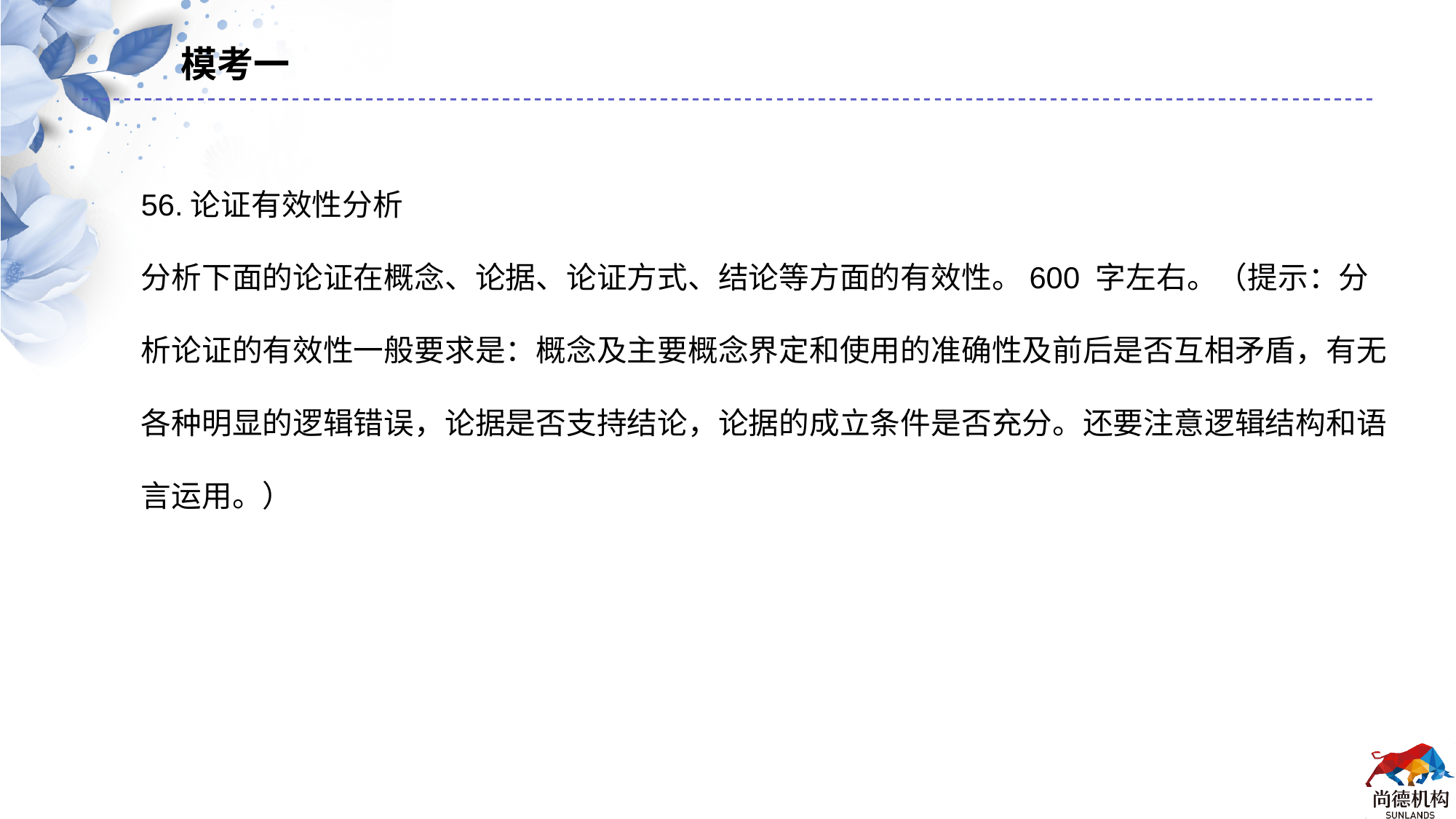

模考一
56.论证有效性分析
分析下面的论证在概念、论据、论证方式、结论等方面的有效性。600 字左右。（提示：分析论证的有效性一般要求是：概念及主要概念界定和使用的准确性及前后是否互相矛盾，有无各种明显的逻辑错误，论据是否支持结论，论据的成立条件是否充分。还要注意逻辑结构和语言运用。）